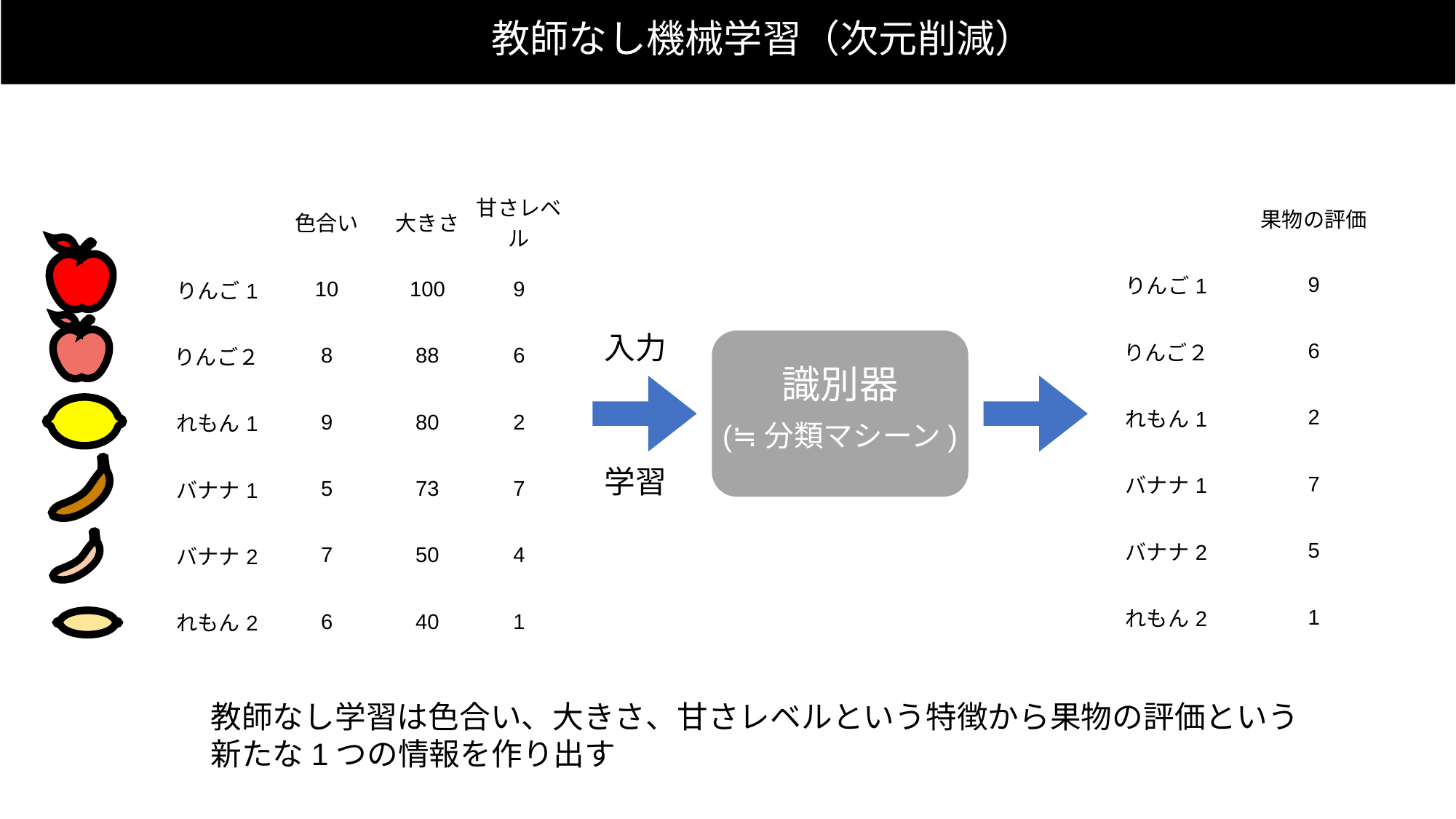

教師なし機械学習（次元削減）
|  | 果物の評価 |
| --- | --- |
| りんご1 | 9 |
| りんご２ | 6 |
| れもん1 | 2 |
| バナナ1 | 7 |
| バナナ2 | 5 |
| れもん2 | 1 |
|  | 色合い | 大きさ | 甘さレベル |
| --- | --- | --- | --- |
| りんご1 | 10 | 100 | 9 |
| りんご２ | 8 | 88 | 6 |
| れもん1 | 9 | 80 | 2 |
| バナナ1 | 5 | 73 | 7 |
| バナナ2 | 7 | 50 | 4 |
| れもん2 | 6 | 40 | 1 |

入力

識別器

(≒分類マシーン)

学習

教師なし学習は色合い、大きさ、甘さレベルという特徴から果物の評価という
新たな1つの情報を作り出す